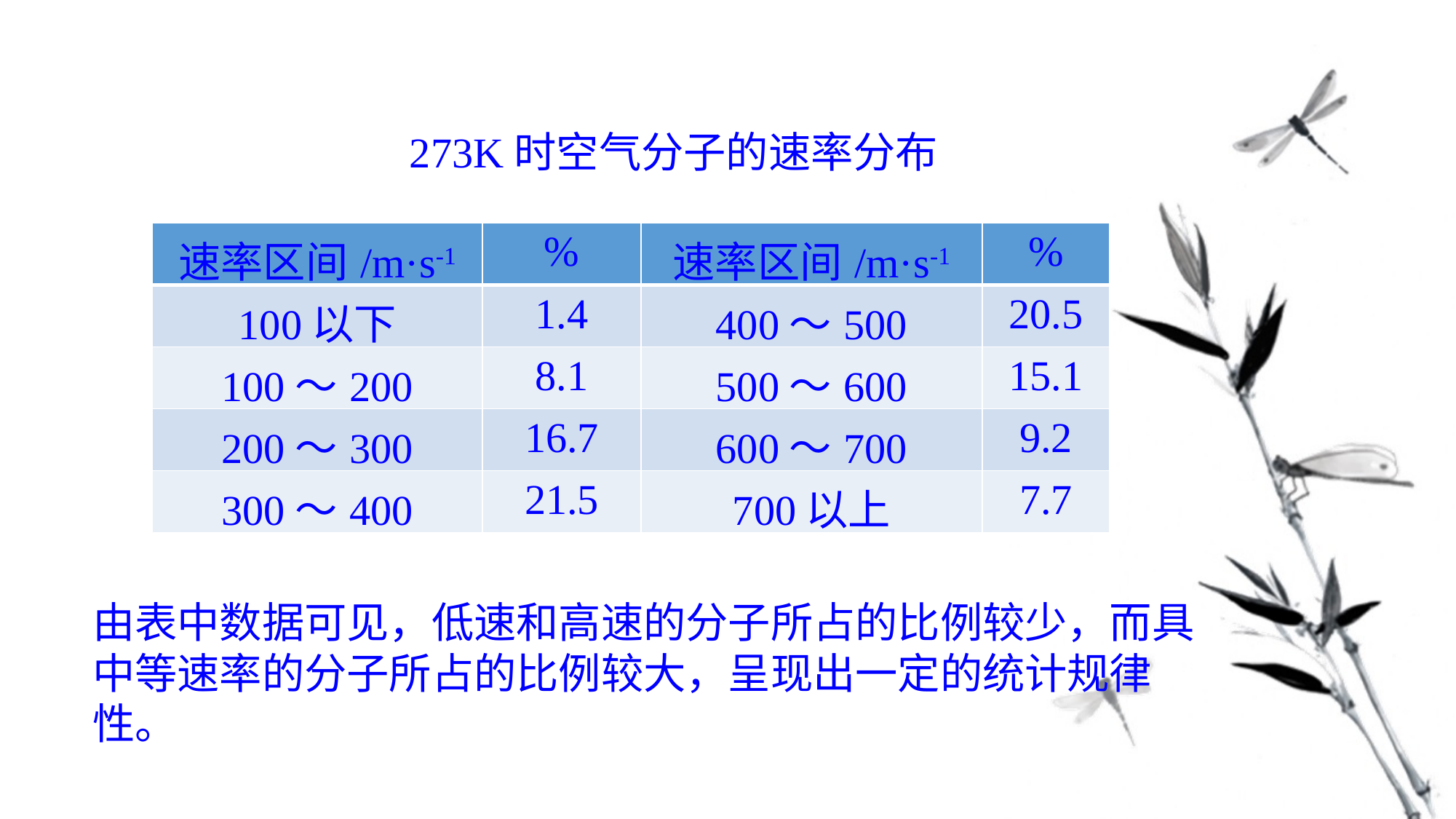

273K时空气分子的速率分布
| 速率区间/m·s-1 | % | 速率区间/m·s-1 | % |
| --- | --- | --- | --- |
| 100以下 | 1.4 | 400～500 | 20.5 |
| 100～200 | 8.1 | 500～600 | 15.1 |
| 200～300 | 16.7 | 600～700 | 9.2 |
| 300～400 | 21.5 | 700以上 | 7.7 |
由表中数据可见，低速和高速的分子所占的比例较少，而具中等速率的分子所占的比例较大，呈现出一定的统计规律性。